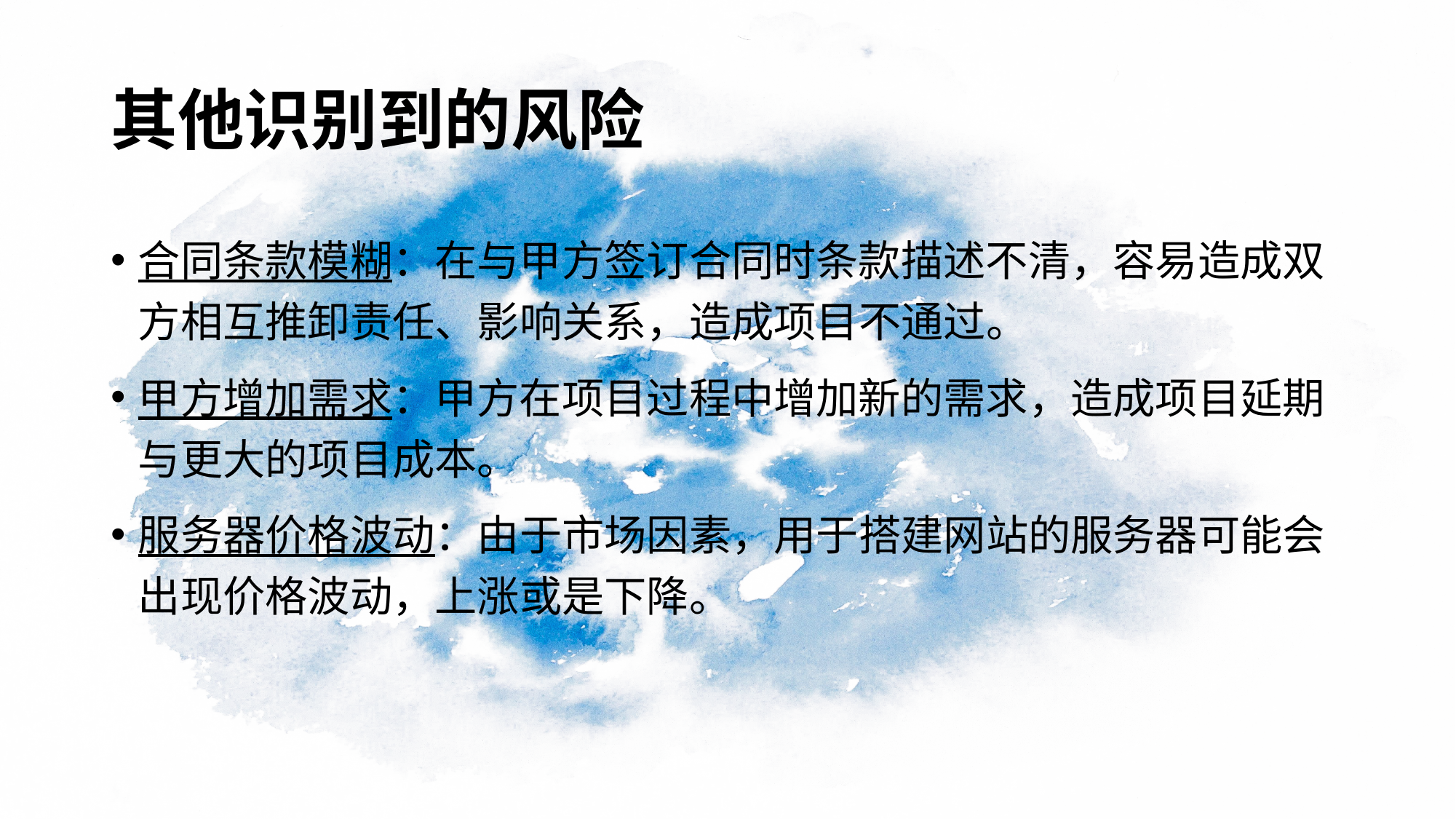

# 其他识别到的风险
合同条款模糊：在与甲方签订合同时条款描述不清，容易造成双方相互推卸责任、影响关系，造成项目不通过。
甲方增加需求：甲方在项目过程中增加新的需求，造成项目延期与更大的项目成本。
服务器价格波动：由于市场因素，用于搭建网站的服务器可能会出现价格波动，上涨或是下降。